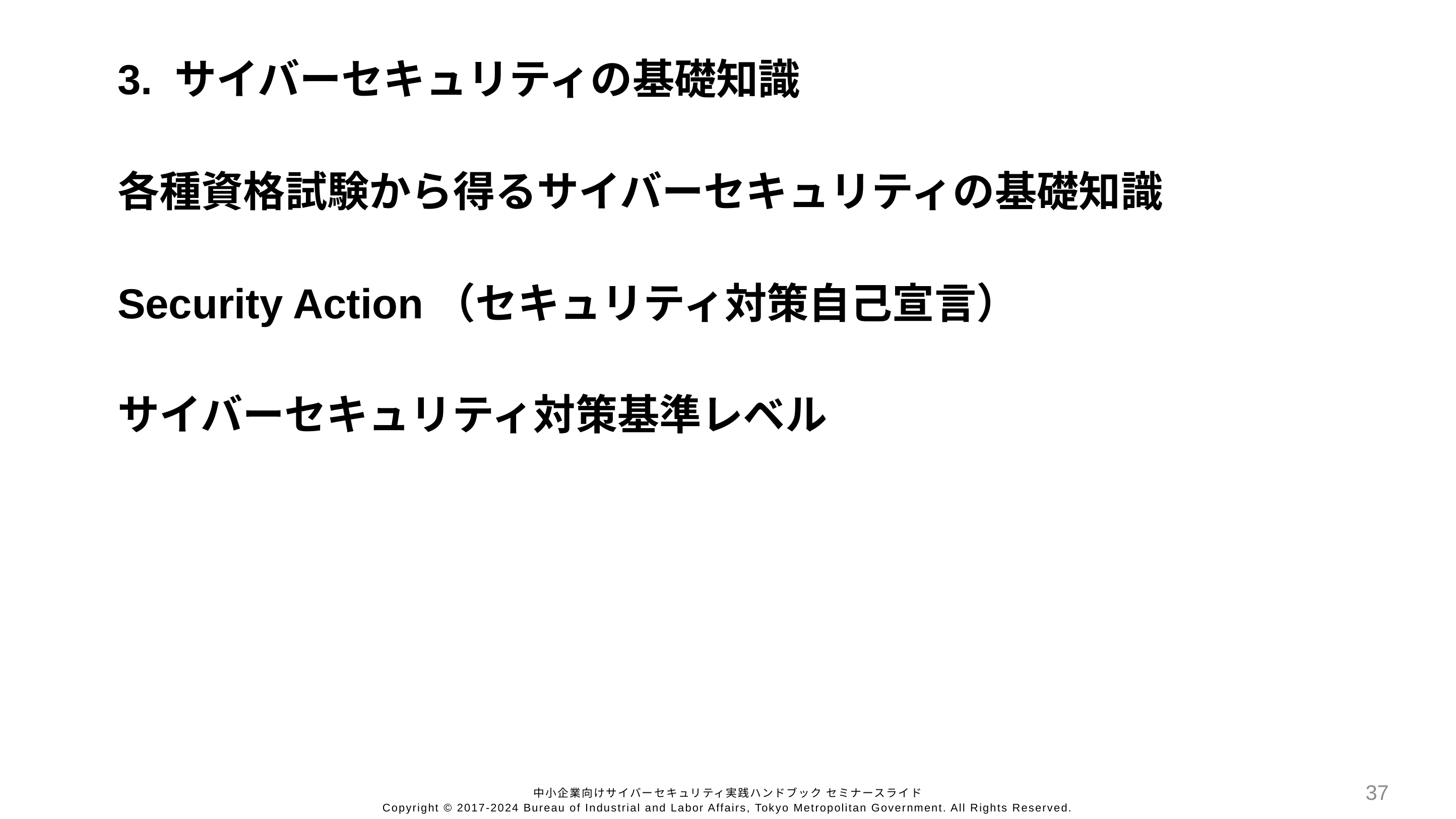

3. サイバーセキュリティの基礎知識
各種資格試験から得るサイバーセキュリティの基礎知識

Security Action（セキュリティ対策自己宣言）

サイバーセキュリティ対策基準レベル

37